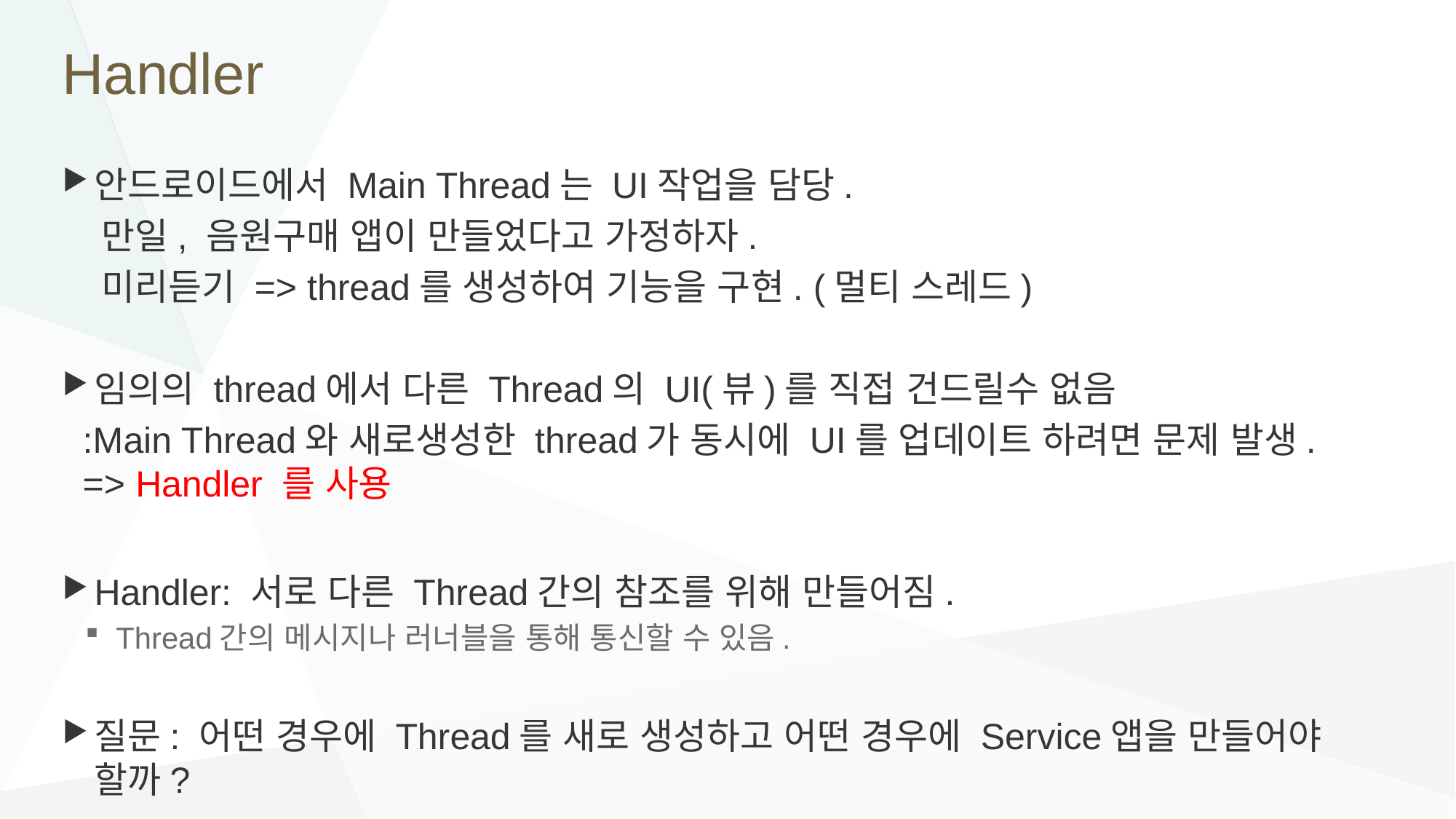

# Handler
안드로이드에서 Main Thread는 UI작업을 담당.
   만일, 음원구매 앱이 만들었다고 가정하자.
   미리듣기 => thread를 생성하여 기능을 구현. (멀티 스레드)

임의의 thread에서 다른 Thread의 UI(뷰)를 직접 건드릴수 없음
  :Main Thread와 새로생성한 thread가 동시에 UI를 업데이트 하려면 문제 발생.
  => Handler 를 사용

Handler: 서로 다른 Thread간의 참조를 위해 만들어짐.
Thread간의 메시지나 러너블을 통해 통신할 수 있음.

질문: 어떤 경우에 Thread를 새로 생성하고 어떤 경우에 Service앱을 만들어야 할까?